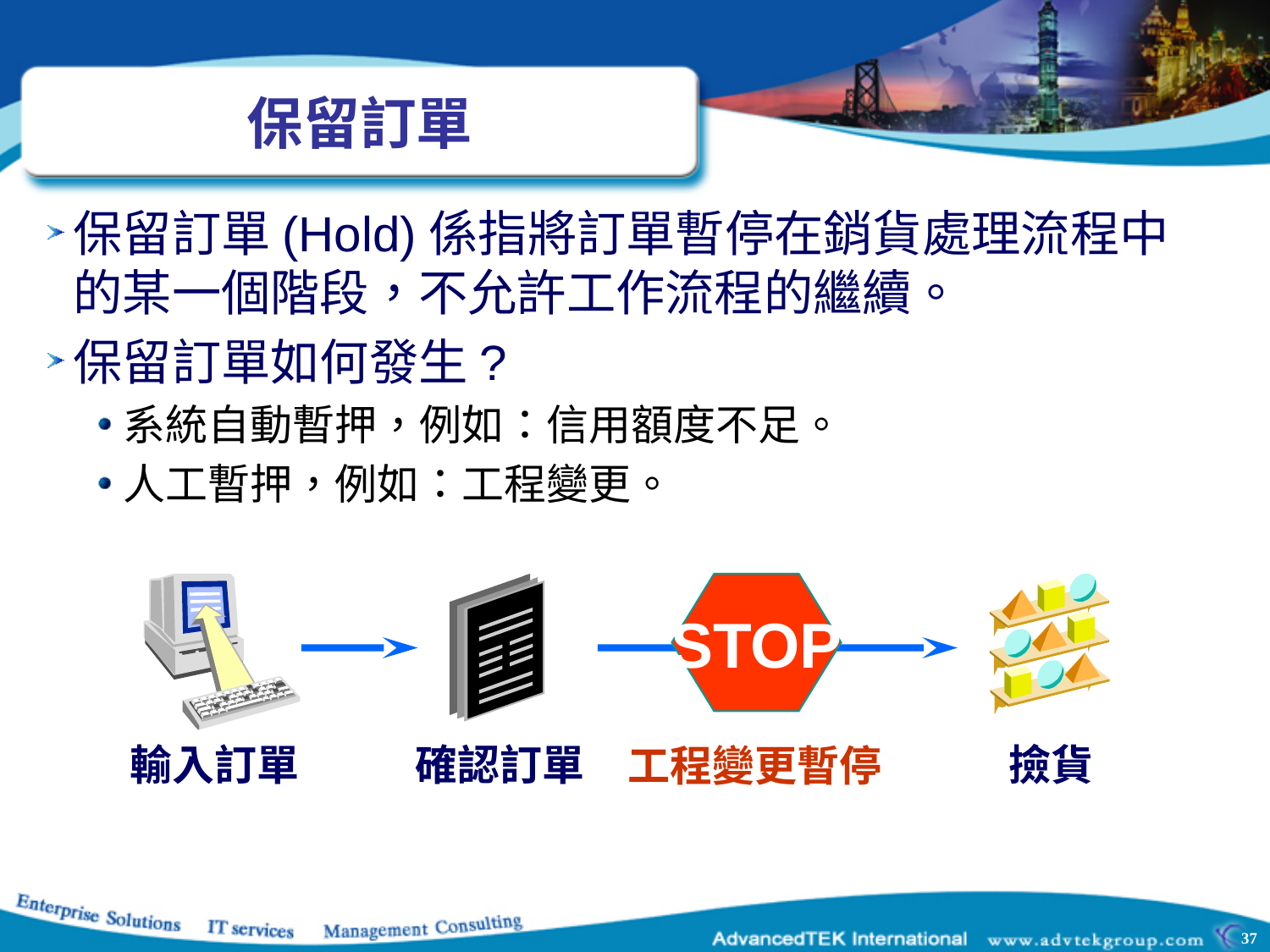

# 保留訂單
保留訂單(Hold)係指將訂單暫停在銷貨處理流程中的某一個階段，不允許工作流程的繼續。
保留訂單如何發生?
系統自動暫押，例如：信用額度不足。
人工暫押，例如：工程變更。

輸入訂單

確認訂單
STOP

工程變更暫停
撿貨
37